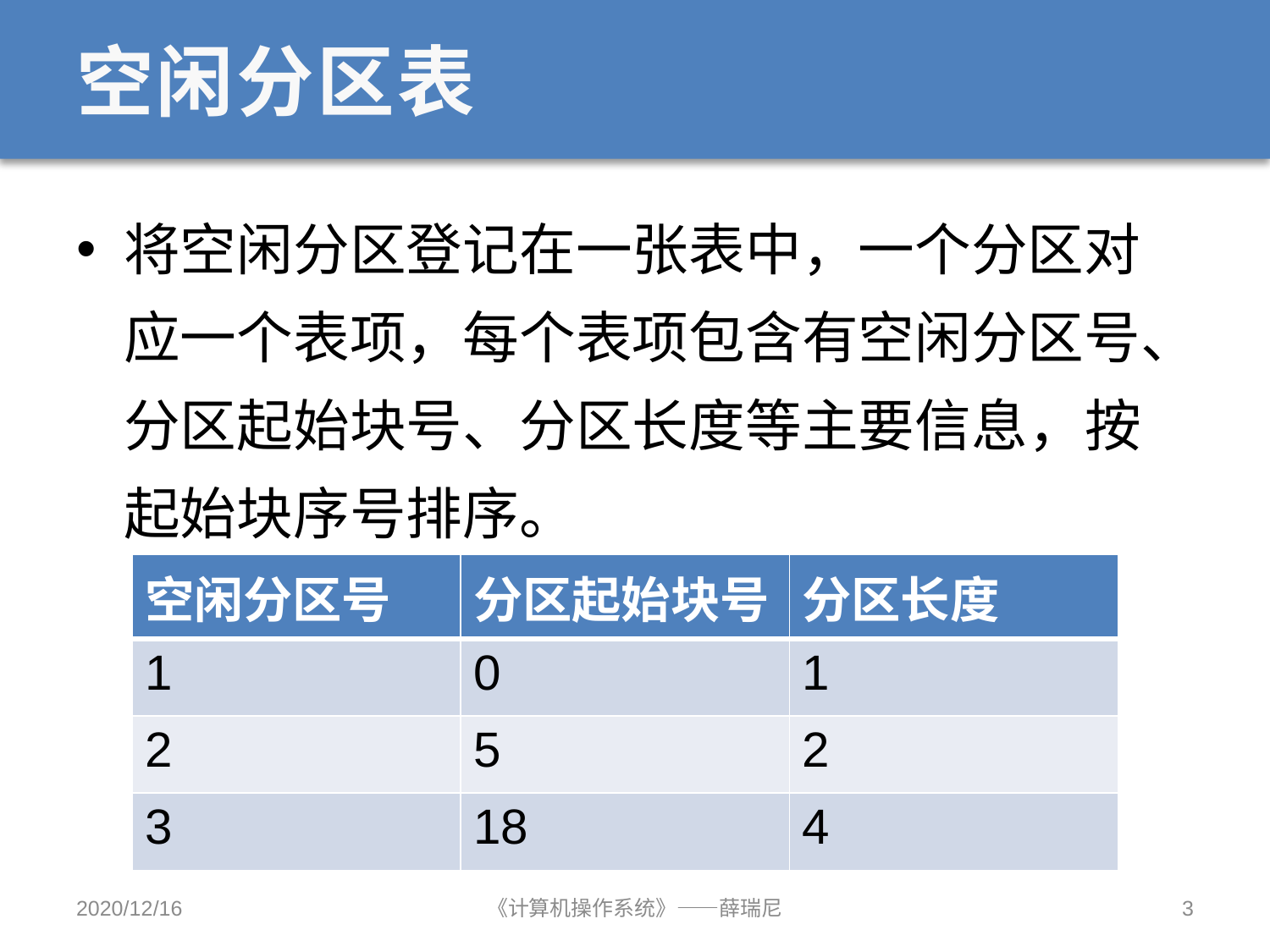

# 空闲分区表
将空闲分区登记在一张表中，一个分区对应一个表项，每个表项包含有空闲分区号、分区起始块号、分区长度等主要信息，按起始块序号排序。
| 空闲分区号 | 分区起始块号 | 分区长度 |
| --- | --- | --- |
| 1 | 0 | 1 |
| 2 | 5 | 2 |
| 3 | 18 | 4 |
2020/12/16
《计算机操作系统》——薛瑞尼
3